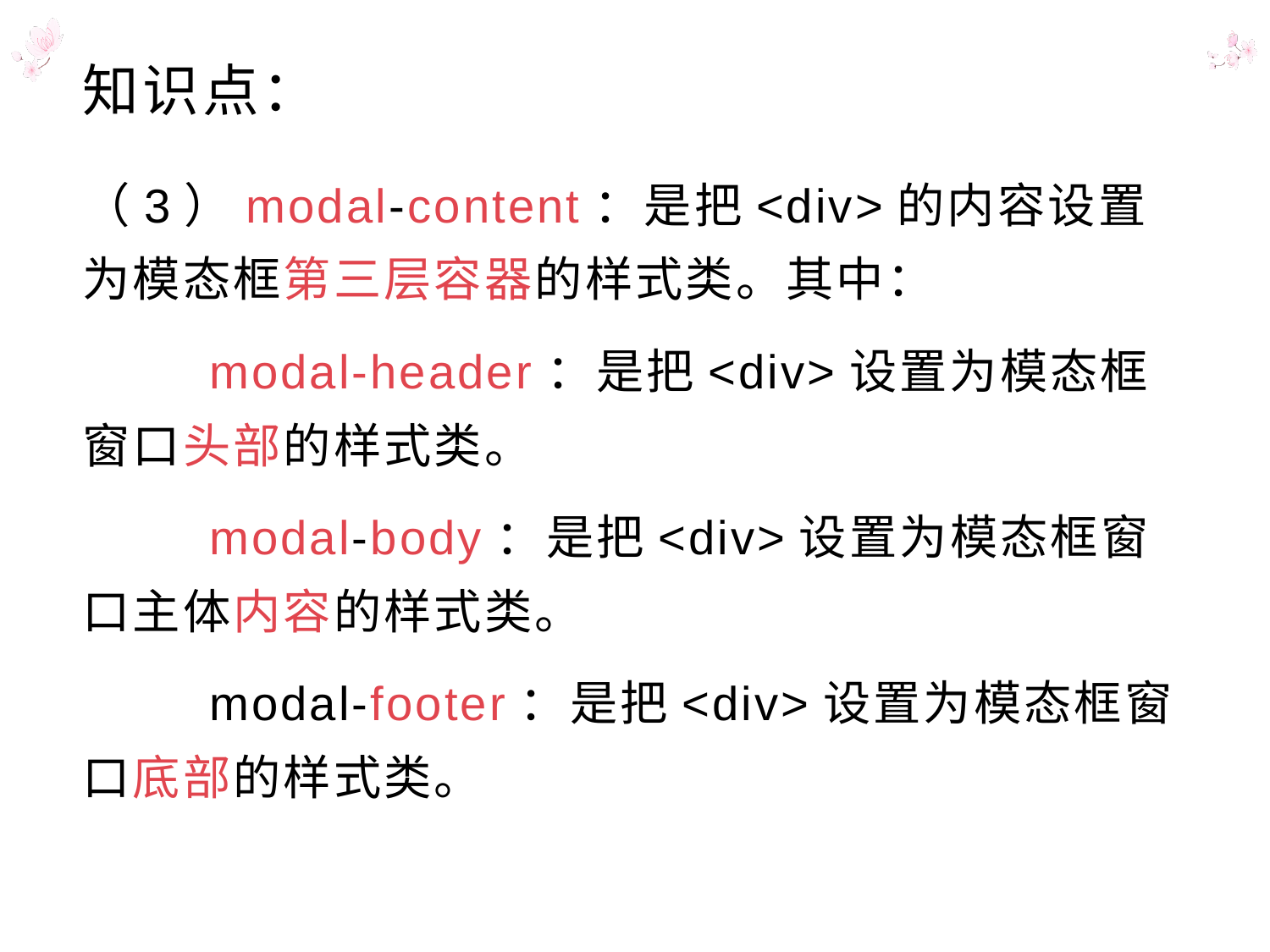

# 知识点：
（3）modal-content：是把<div>的内容设置为模态框第三层容器的样式类。其中：
	modal-header：是把<div>设置为模态框窗口头部的样式类。
	modal-body：是把<div>设置为模态框窗口主体内容的样式类。
	modal-footer：是把<div>设置为模态框窗口底部的样式类。